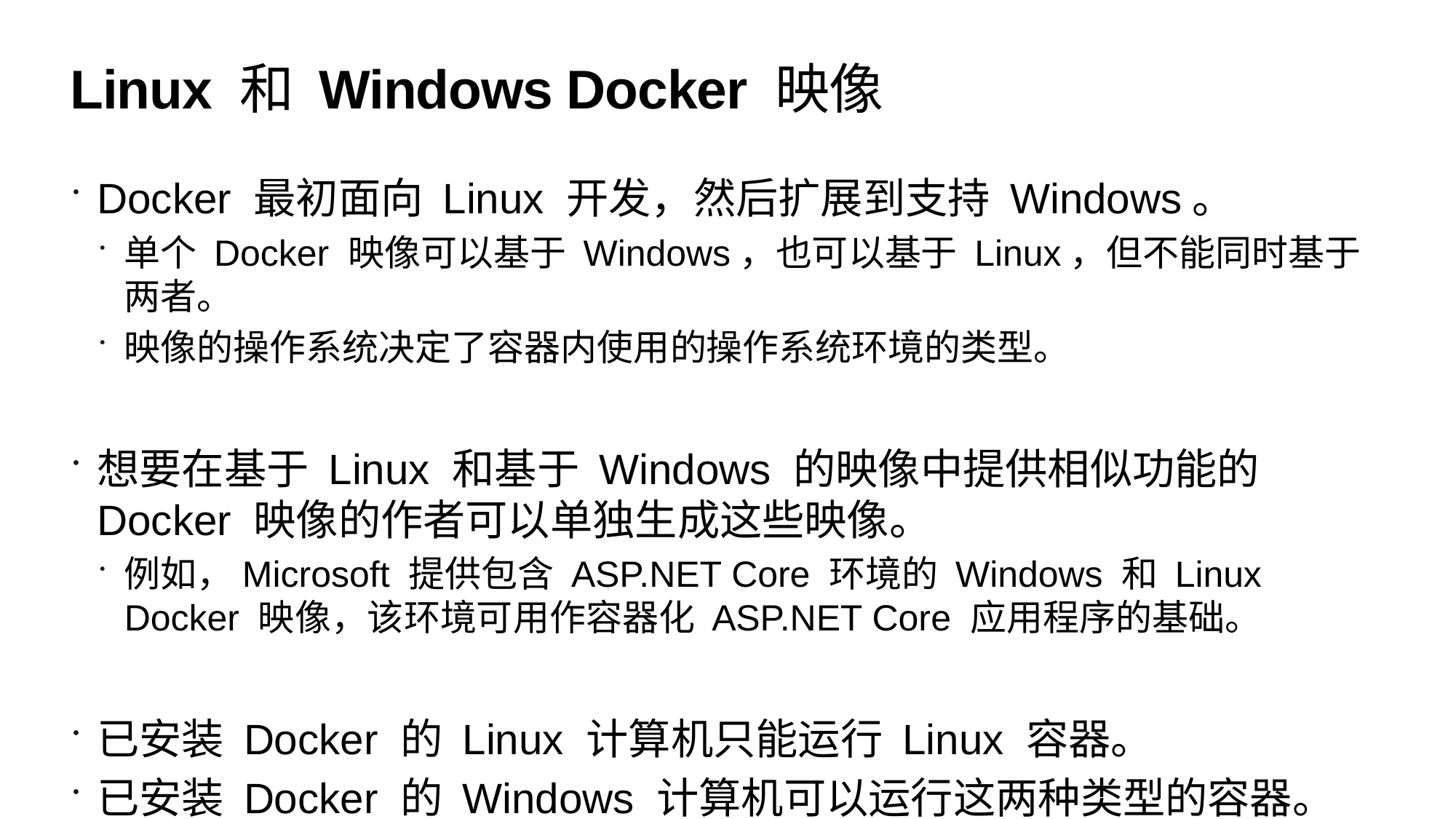

# Linux 和 Windows Docker 映像
Docker 最初面向 Linux 开发，然后扩展到支持 Windows。
单个 Docker 映像可以基于 Windows，也可以基于 Linux，但不能同时基于两者。
映像的操作系统决定了容器内使用的操作系统环境的类型。

想要在基于 Linux 和基于 Windows 的映像中提供相似功能的 Docker 映像的作者可以单独生成这些映像。
例如，Microsoft 提供包含 ASP.NET Core 环境的 Windows 和 Linux Docker 映像，该环境可用作容器化 ASP.NET Core 应用程序的基础。

已安装 Docker 的 Linux 计算机只能运行 Linux 容器。
已安装 Docker 的 Windows 计算机可以运行这两种类型的容器。
在此模块中，你将生成和运行基于 Linux 的映像。